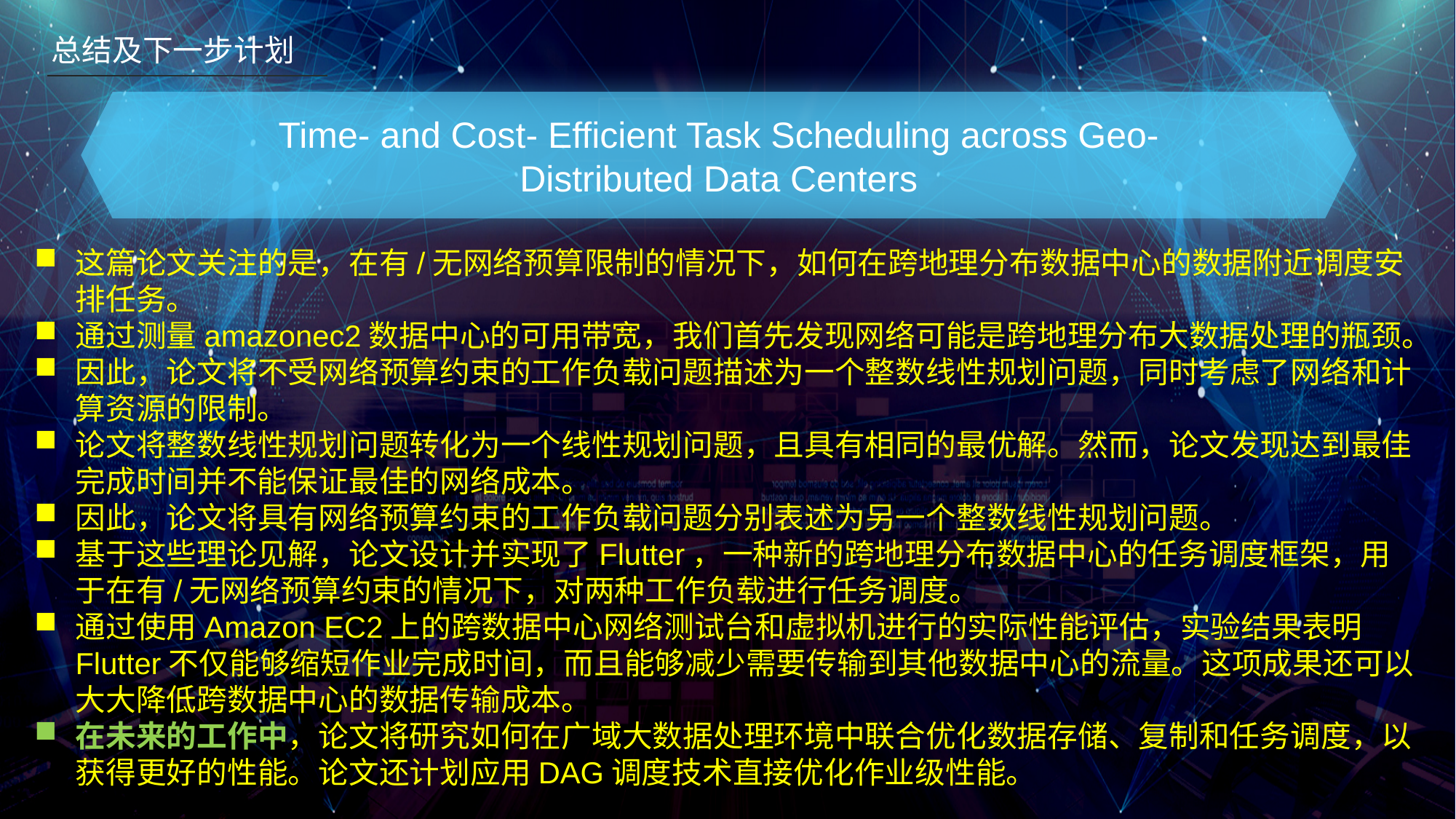

总结及下一步计划
Time- and Cost- Efficient Task Scheduling across Geo-Distributed Data Centers
这篇论文关注的是，在有/无网络预算限制的情况下，如何在跨地理分布数据中心的数据附近调度安排任务。
通过测量amazonec2数据中心的可用带宽，我们首先发现网络可能是跨地理分布大数据处理的瓶颈。
因此，论文将不受网络预算约束的工作负载问题描述为一个整数线性规划问题，同时考虑了网络和计算资源的限制。
论文将整数线性规划问题转化为一个线性规划问题，且具有相同的最优解。然而，论文发现达到最佳完成时间并不能保证最佳的网络成本。
因此，论文将具有网络预算约束的工作负载问题分别表述为另一个整数线性规划问题。
基于这些理论见解，论文设计并实现了Flutter，一种新的跨地理分布数据中心的任务调度框架，用于在有/无网络预算约束的情况下，对两种工作负载进行任务调度。
通过使用Amazon EC2上的跨数据中心网络测试台和虚拟机进行的实际性能评估，实验结果表明Flutter不仅能够缩短作业完成时间，而且能够减少需要传输到其他数据中心的流量。这项成果还可以大大降低跨数据中心的数据传输成本。
在未来的工作中，论文将研究如何在广域大数据处理环境中联合优化数据存储、复制和任务调度，以获得更好的性能。论文还计划应用DAG调度技术直接优化作业级性能。